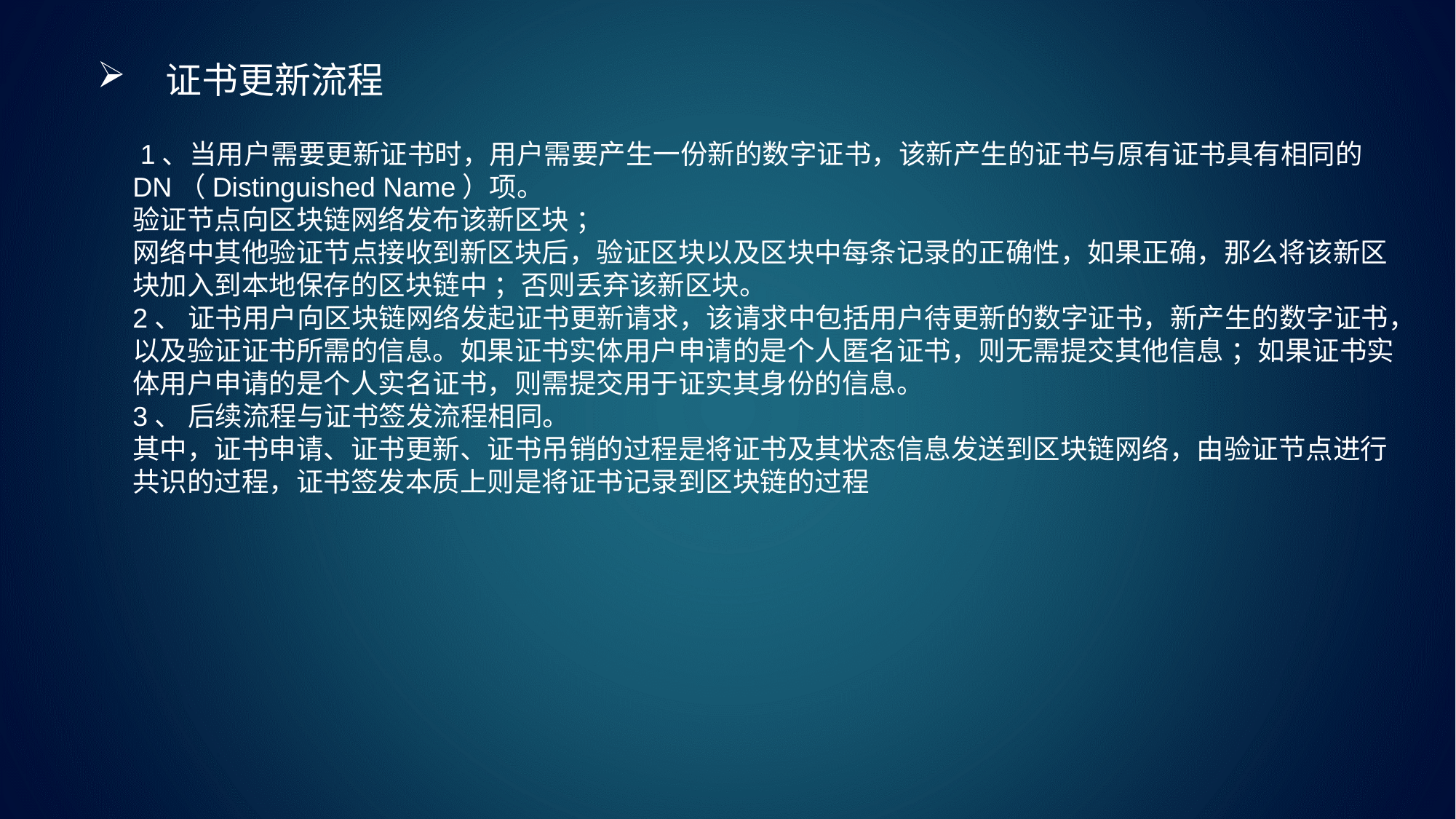

证书更新流程
 1、当用户需要更新证书时，用户需要产生一份新的数字证书，该新产生的证书与原有证书具有相同的DN（Distinguished Name）项。
验证节点向区块链网络发布该新区块 ；
网络中其他验证节点接收到新区块后，验证区块以及区块中每条记录的正确性，如果正确，那么将该新区块加入到本地保存的区块链中 ；否则丢弃该新区块。
2、 证书用户向区块链网络发起证书更新请求，该请求中包括用户待更新的数字证书，新产生的数字证书，以及验证证书所需的信息。如果证书实体用户申请的是个人匿名证书，则无需提交其他信息 ；如果证书实体用户申请的是个人实名证书，则需提交用于证实其身份的信息。
3、 后续流程与证书签发流程相同。
其中，证书申请、证书更新、证书吊销的过程是将证书及其状态信息发送到区块链网络，由验证节点进行共识的过程，证书签发本质上则是将证书记录到区块链的过程